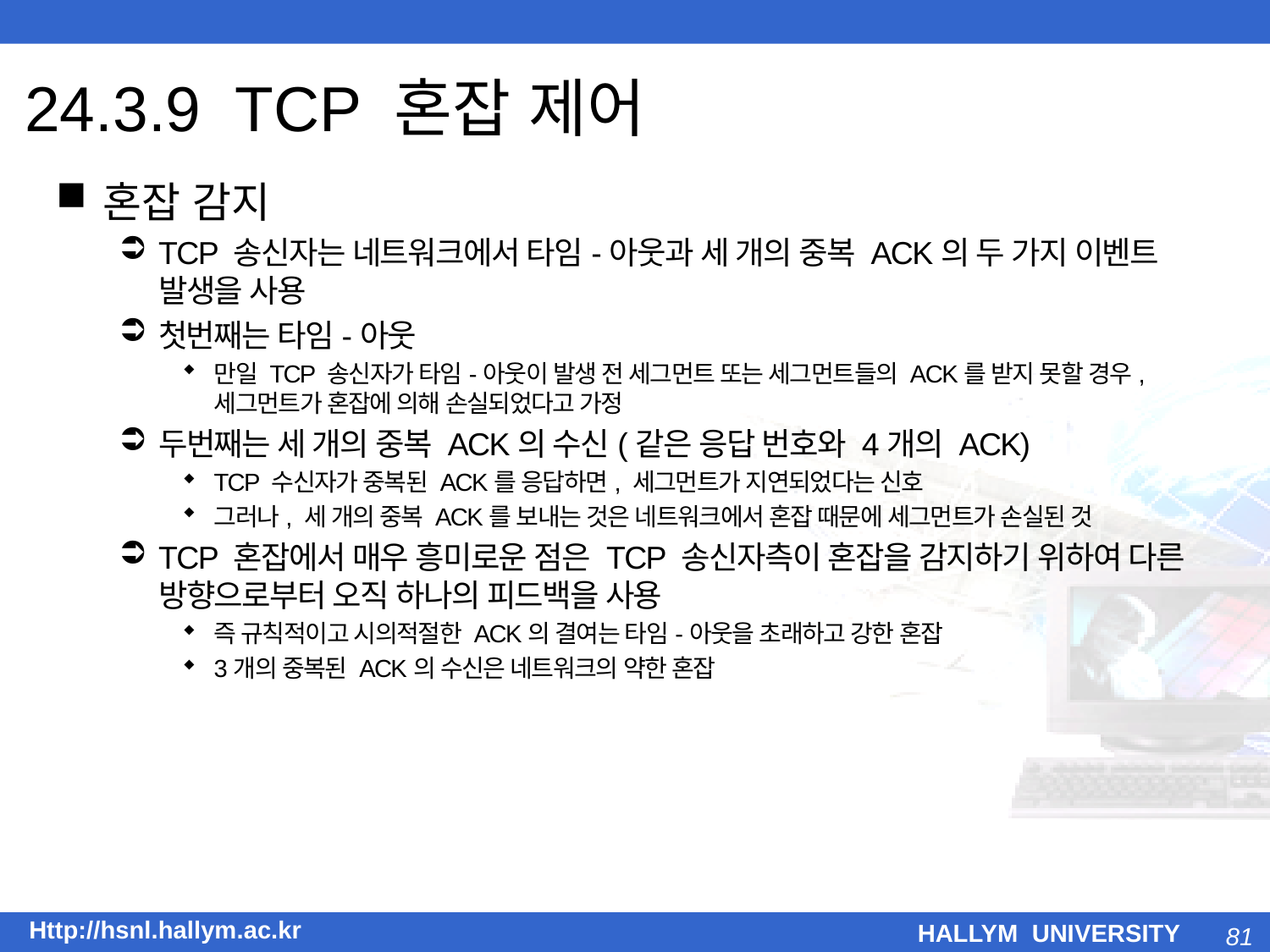

# 24.3.9  TCP 혼잡 제어
혼잡 감지
TCP 송신자는 네트워크에서 타임-아웃과 세 개의 중복 ACK의 두 가지 이벤트 발생을 사용
첫번째는 타임-아웃
만일 TCP 송신자가 타임-아웃이 발생 전 세그먼트 또는 세그먼트들의 ACK를 받지 못할 경우, 세그먼트가 혼잡에 의해 손실되었다고 가정
두번째는 세 개의 중복 ACK의 수신(같은 응답 번호와 4개의 ACK)
TCP 수신자가 중복된 ACK를 응답하면, 세그먼트가 지연되었다는 신호
그러나, 세 개의 중복 ACK를 보내는 것은 네트워크에서 혼잡 때문에 세그먼트가 손실된 것
TCP 혼잡에서 매우 흥미로운 점은 TCP 송신자측이 혼잡을 감지하기 위하여 다른 방향으로부터 오직 하나의 피드백을 사용
즉 규칙적이고 시의적절한 ACK의 결여는 타임-아웃을 초래하고 강한 혼잡
3개의 중복된 ACK의 수신은 네트워크의 약한 혼잡
81